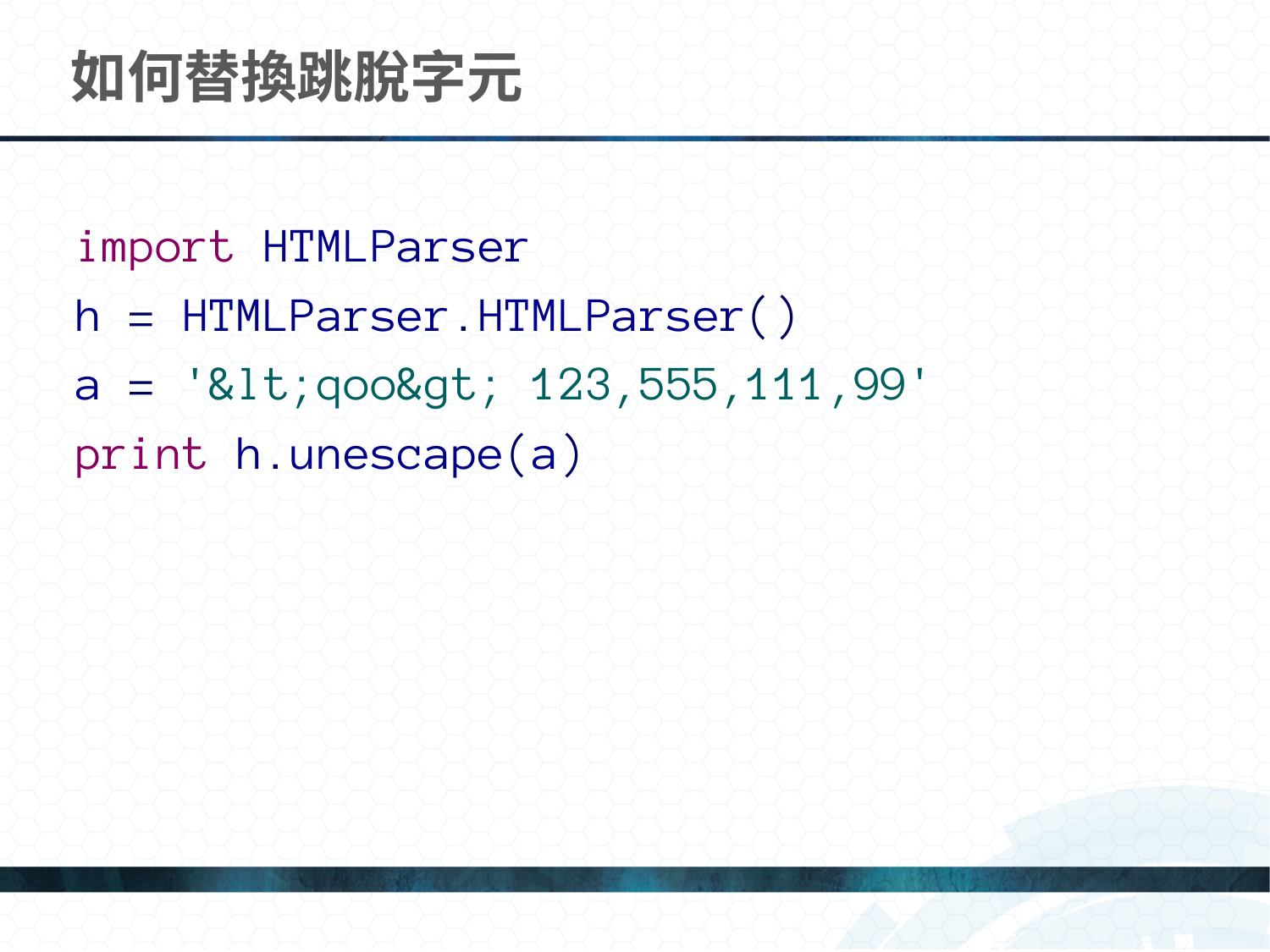

# 如何替換跳脫字元
import HTMLParser
h = HTMLParser.HTMLParser()
a = '&lt;qoo&gt; 123,555,111,99'
print h.unescape(a)